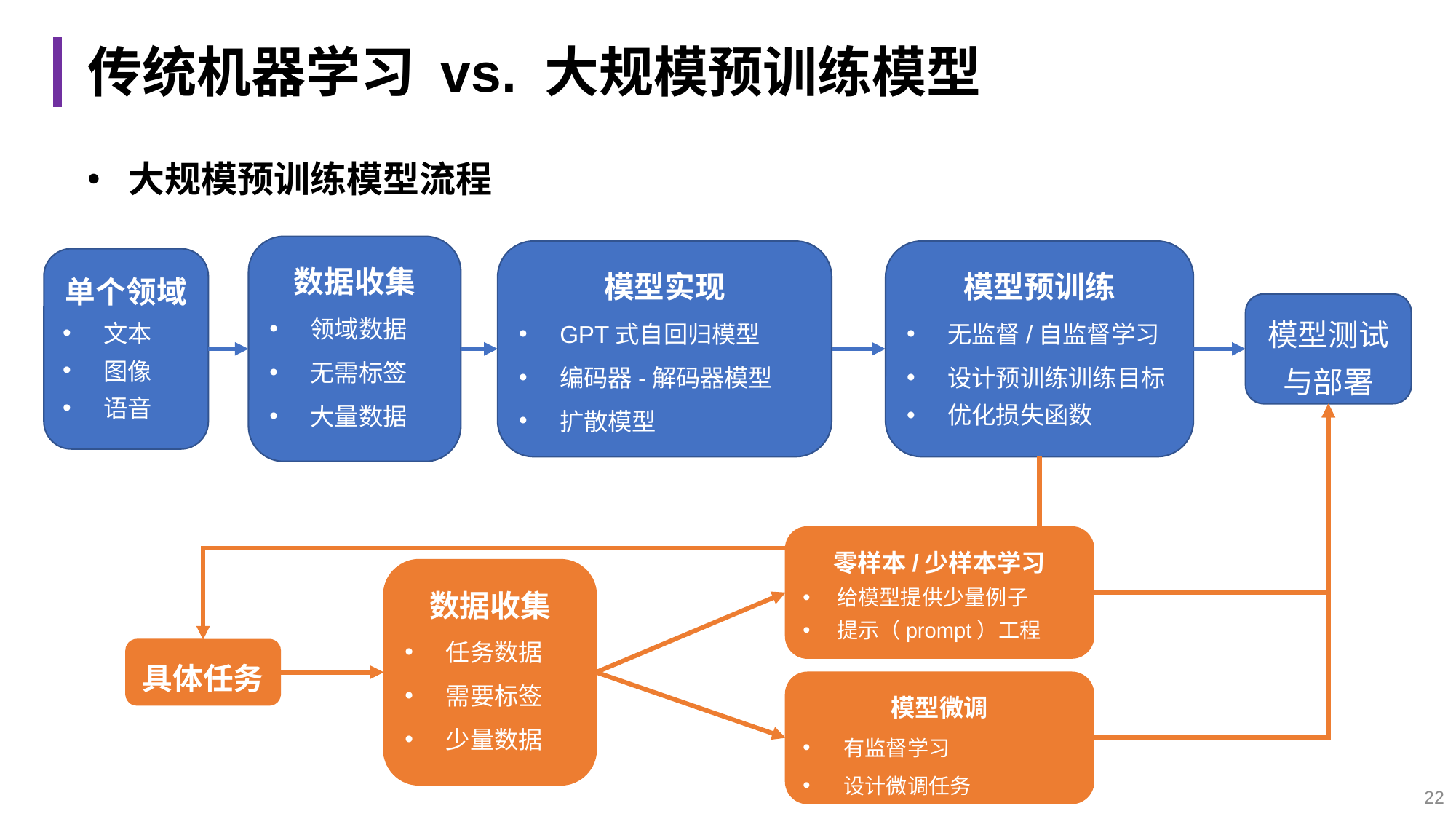

# 传统机器学习 vs. 大规模预训练模型
大规模预训练模型流程
数据收集
领域数据
无需标签
大量数据
模型预训练
无监督/自监督学习
设计预训练训练目标
优化损失函数
模型实现
GPT式自回归模型
编码器-解码器模型
扩散模型
单个领域
文本
图像
语音
模型测试与部署
零样本/少样本学习
给模型提供少量例子
提示（prompt）工程
数据收集
任务数据
需要标签
少量数据
具体任务
模型微调
有监督学习
设计微调任务
22